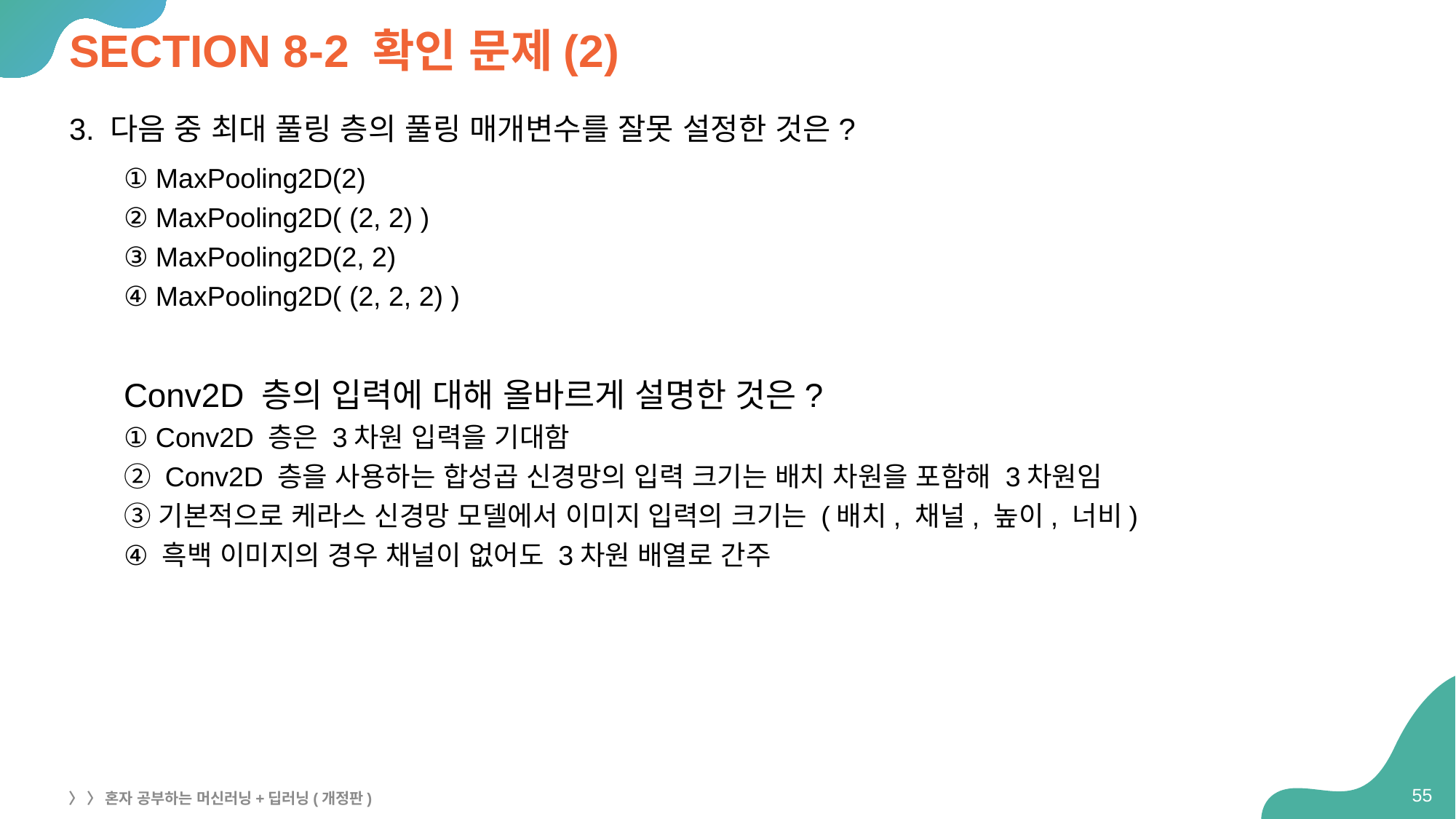

# SECTION 8-2 확인 문제(2)
다음 중 최대 풀링 층의 풀링 매개변수를 잘못 설정한 것은?
① MaxPooling2D(2)
② MaxPooling2D( (2, 2) )
③ MaxPooling2D(2, 2)
④ MaxPooling2D( (2, 2, 2) )

Conv2D 층의 입력에 대해 올바르게 설명한 것은?
① Conv2D 층은 3차원 입력을 기대함
② Conv2D 층을 사용하는 합성곱 신경망의 입력 크기는 배치 차원을 포함해 3차원임
③ 기본적으로 케라스 신경망 모델에서 이미지 입력의 크기는 (배치, 채널, 높이, 너비)
④ 흑백 이미지의 경우 채널이 없어도 3차원 배열로 간주

55
〉 〉 혼자 공부하는 머신러닝+딥러닝(개정판)